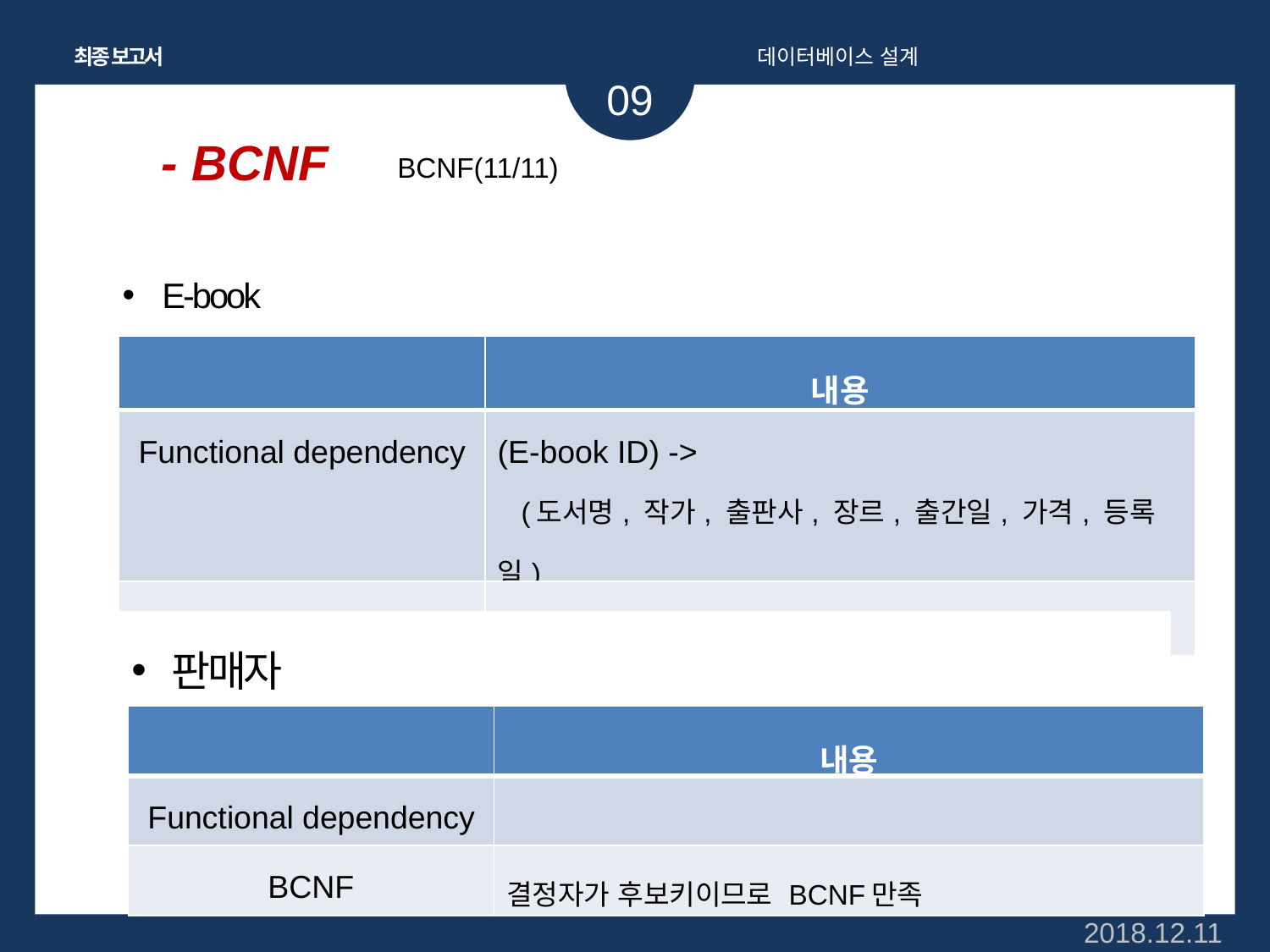

최종 보고서
데이터베이스 설계
09

- BCNF
BCNF(11/11)
E-book
|  | 내용 |
| --- | --- |
| Functional dependency | (E-book ID) -> (도서명, 작가, 출판사, 장르, 출간일, 가격, 등록일) |
| BCNF | 결정자가 후보키이므로 BCNF만족 |
판매자
|  | 내용 |
| --- | --- |
| Functional dependency |  |
| BCNF | 결정자가 후보키이므로 BCNF만족 |
2018.12.11